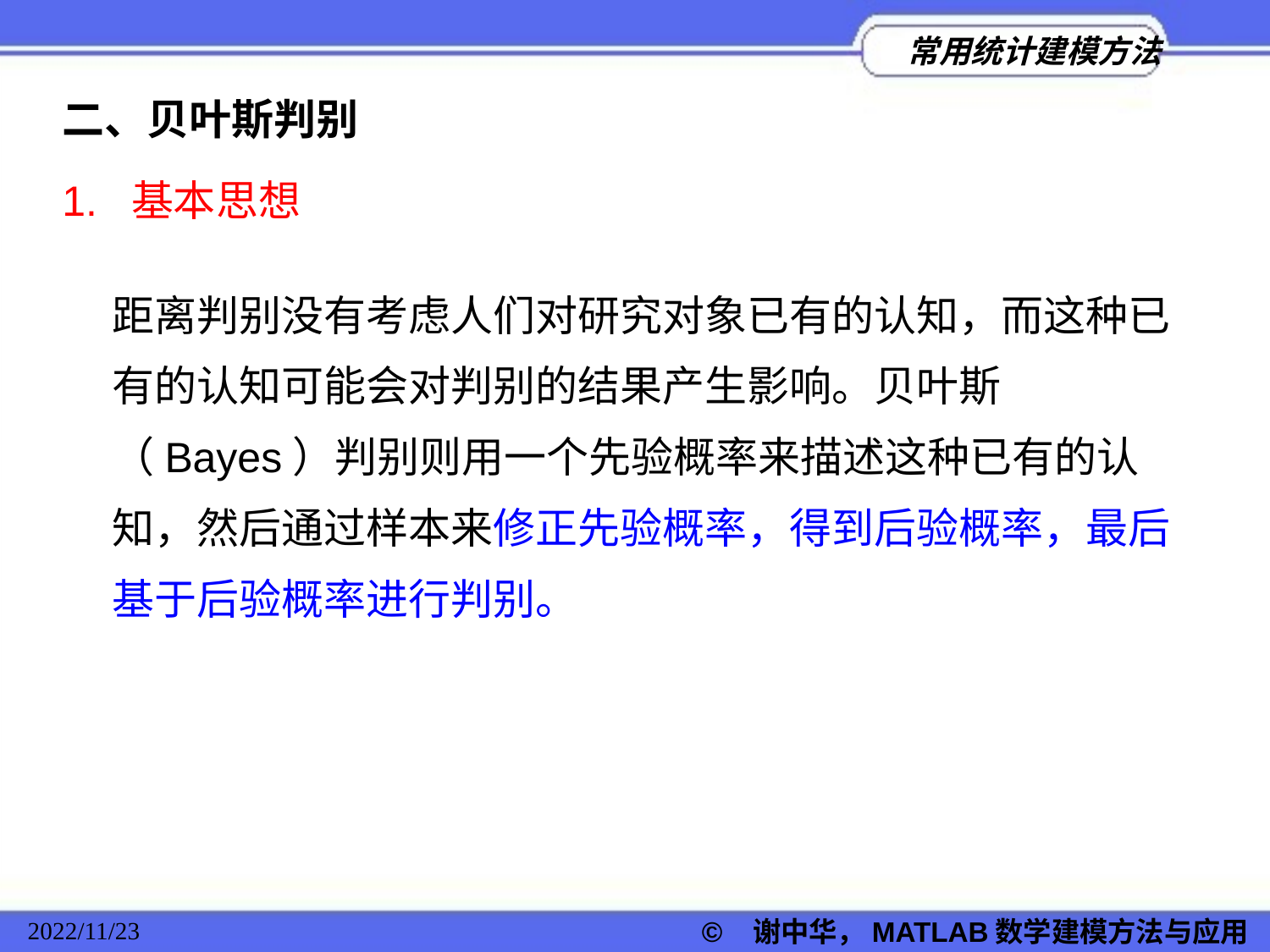

二、贝叶斯判别
1.  基本思想
距离判别没有考虑人们对研究对象已有的认知，而这种已有的认知可能会对判别的结果产生影响。贝叶斯（Bayes）判别则用一个先验概率来描述这种已有的认知，然后通过样本来修正先验概率，得到后验概率，最后基于后验概率进行判别。
©   谢中华，MATLAB数学建模方法与应用
2022/11/23